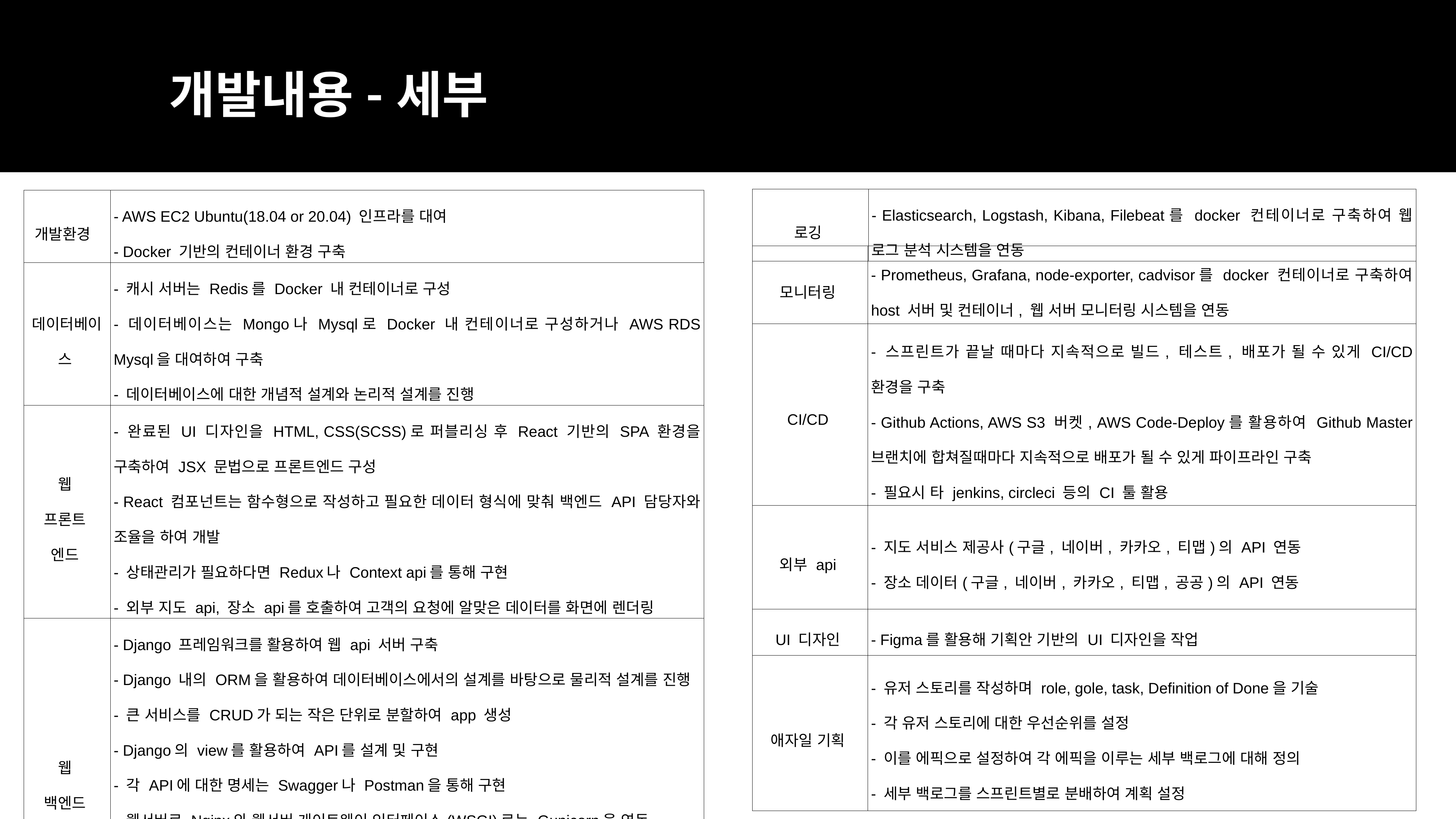

개발내용-세부
| 로깅 | - Elasticsearch, Logstash, Kibana, Filebeat를 docker 컨테이너로 구축하여 웹 로그 분석 시스템을 연동 |
| --- | --- |
| 개발환경 | - AWS EC2 Ubuntu(18.04 or 20.04) 인프라를 대여 - Docker 기반의 컨테이너 환경 구축 |
| --- | --- |
| 데이터베이스 | - 캐시 서버는 Redis를 Docker 내 컨테이너로 구성 - 데이터베이스는 Mongo나 Mysql로 Docker 내 컨테이너로 구성하거나 AWS RDS Mysql을 대여하여 구축 - 데이터베이스에 대한 개념적 설계와 논리적 설계를 진행 |
| 웹 프론트 엔드 | - 완료된 UI 디자인을 HTML, CSS(SCSS)로 퍼블리싱 후 React 기반의 SPA 환경을 구축하여 JSX 문법으로 프론트엔드 구성 - React 컴포넌트는 함수형으로 작성하고 필요한 데이터 형식에 맞춰 백엔드 API 담당자와 조율을 하여 개발 - 상태관리가 필요하다면 Redux나 Context api를 통해 구현 - 외부 지도 api, 장소 api를 호출하여 고객의 요청에 알맞은 데이터를 화면에 렌더링 |
| 웹 백엔드 | - Django 프레임워크를 활용하여 웹 api 서버 구축 - Django 내의 ORM을 활용하여 데이터베이스에서의 설계를 바탕으로 물리적 설계를 진행 - 큰 서비스를 CRUD가 되는 작은 단위로 분할하여 app 생성 - Django의 view를 활용하여 API를 설계 및 구현 - 각 API에 대한 명세는 Swagger나 Postman을 통해 구현 - 웹서버로 Nginx와 웹서버 게이트웨이 인터페이스(WSGI)로는 Gunicorn을 연동 - SSL 인증서를 연동하여 https 접속이 가능하도록 구현 - Django와 캐시 서버, 데이터베이스를 docker 컨테이너로 구축하여 컨테이너가 통신할 수 있게 docker-compose화 |
| 모니터링 | - Prometheus, Grafana, node-exporter, cadvisor를 docker 컨테이너로 구축하여 host 서버 및 컨테이너, 웹 서버 모니터링 시스템을 연동 |
| --- | --- |
| CI/CD | - 스프린트가 끝날 때마다 지속적으로 빌드, 테스트, 배포가 될 수 있게 CI/CD 환경을 구축 - Github Actions, AWS S3 버켓, AWS Code-Deploy를 활용하여 Github Master 브랜치에 합쳐질때마다 지속적으로 배포가 될 수 있게 파이프라인 구축 - 필요시 타 jenkins, circleci 등의 CI 툴 활용 |
| 외부 api | - 지도 서비스 제공사(구글, 네이버, 카카오, 티맵)의 API 연동 - 장소 데이터(구글, 네이버, 카카오, 티맵, 공공)의 API 연동 |
| UI 디자인 | - Figma를 활용해 기획안 기반의 UI 디자인을 작업 |
| 애자일 기획 | - 유저 스토리를 작성하며 role, gole, task, Definition of Done을 기술 - 각 유저 스토리에 대한 우선순위를 설정 - 이를 에픽으로 설정하여 각 에픽을 이루는 세부 백로그에 대해 정의 - 세부 백로그를 스프린트별로 분배하여 계획 설정 |